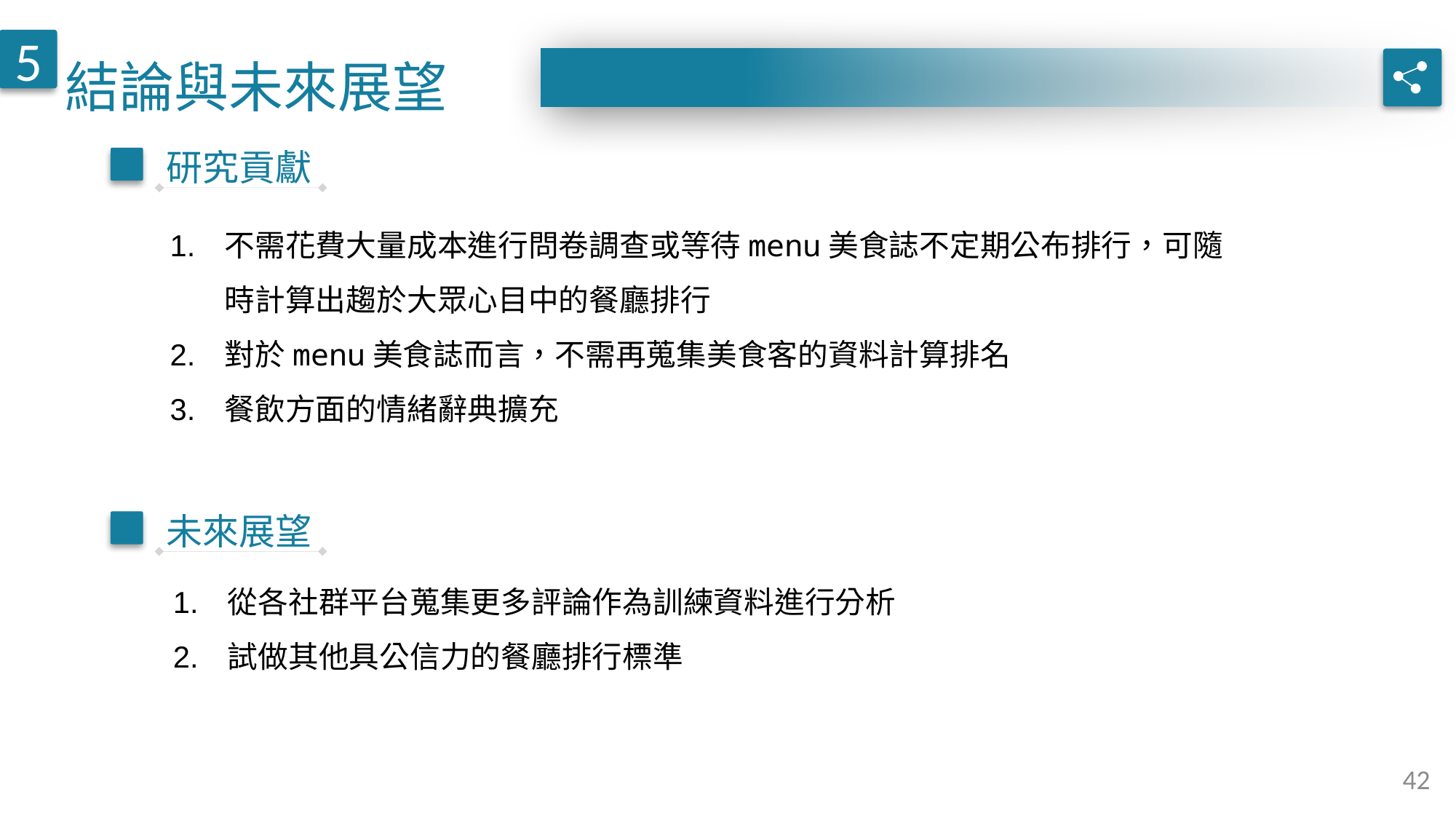

結論與未來展望
5

研究貢獻

不需花費大量成本進行問卷調查或等待menu美食誌不定期公布排行，可隨時計算出趨於大眾心目中的餐廳排行
對於menu美食誌而言，不需再蒐集美食客的資料計算排名
餐飲方面的情緒辭典擴充
未來展望

從各社群平台蒐集更多評論作為訓練資料進行分析
試做其他具公信力的餐廳排行標準
42